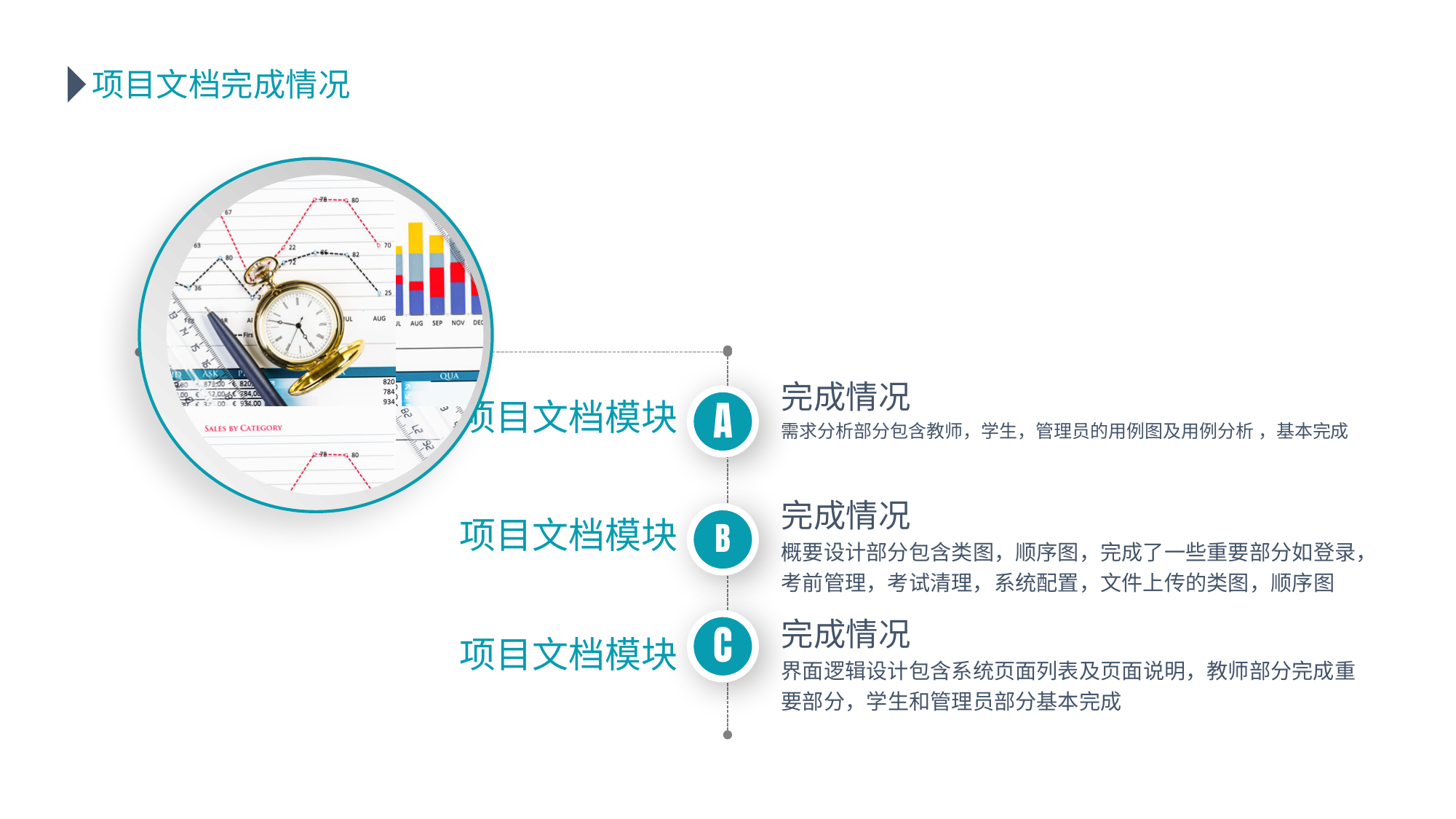

项目文档完成情况

完成情况
需求分析部分包含教师，学生，管理员的用例图及用例分析 ，基本完成
项目文档模块

A
完成情况
概要设计部分包含类图，顺序图，完成了一些重要部分如登录，考前管理，考试清理，系统配置，文件上传的类图，顺序图
项目文档模块

B
完成情况
界面逻辑设计包含系统页面列表及页面说明，教师部分完成重要部分，学生和管理员部分基本完成

C
项目文档模块